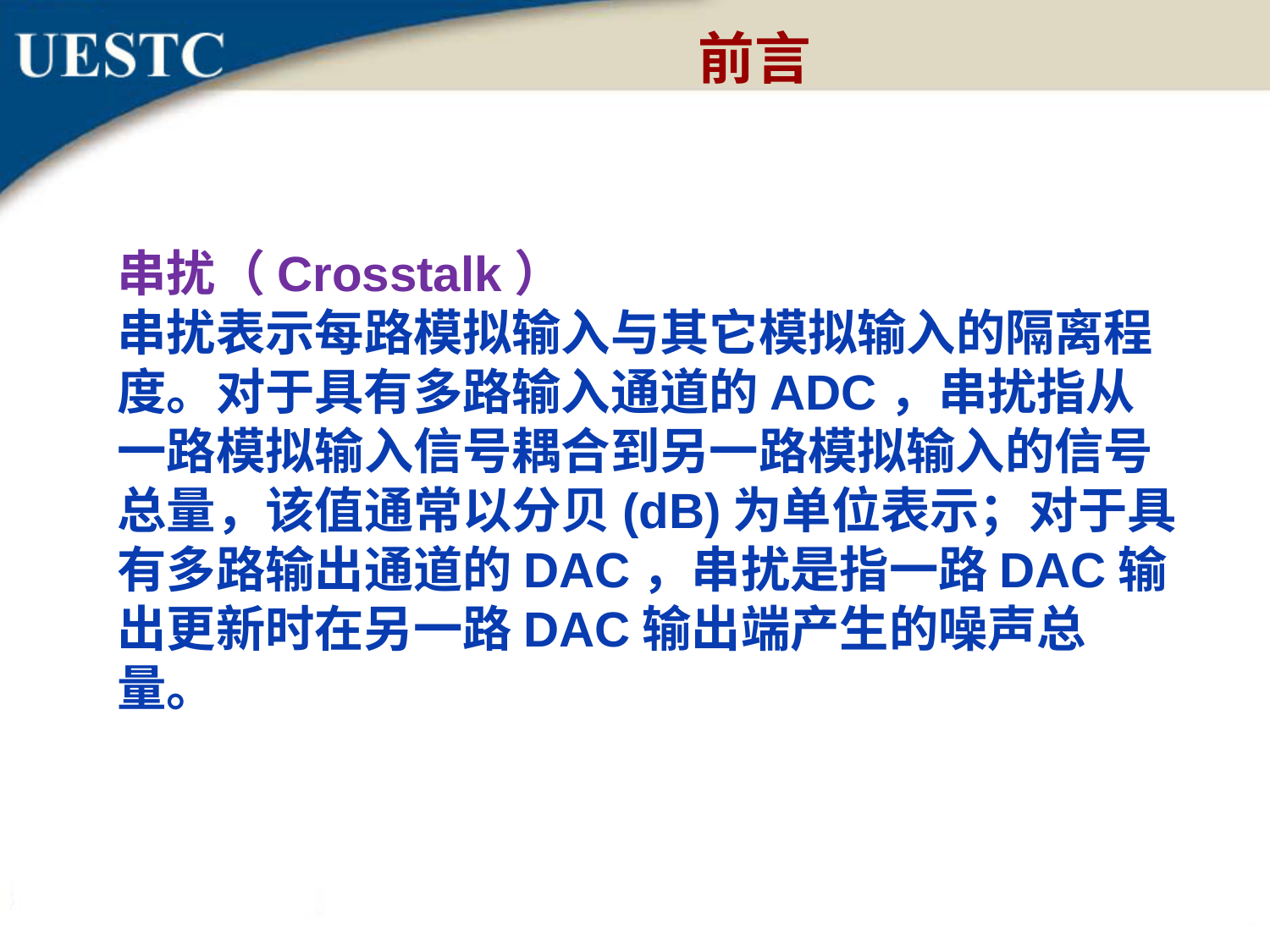

前言
串扰（Crosstalk）
串扰表示每路模拟输入与其它模拟输入的隔离程度。对于具有多路输入通道的ADC，串扰指从一路模拟输入信号耦合到另一路模拟输入的信号总量，该值通常以分贝(dB)为单位表示；对于具有多路输出通道的DAC，串扰是指一路DAC输出更新时在另一路DAC输出端产生的噪声总量。